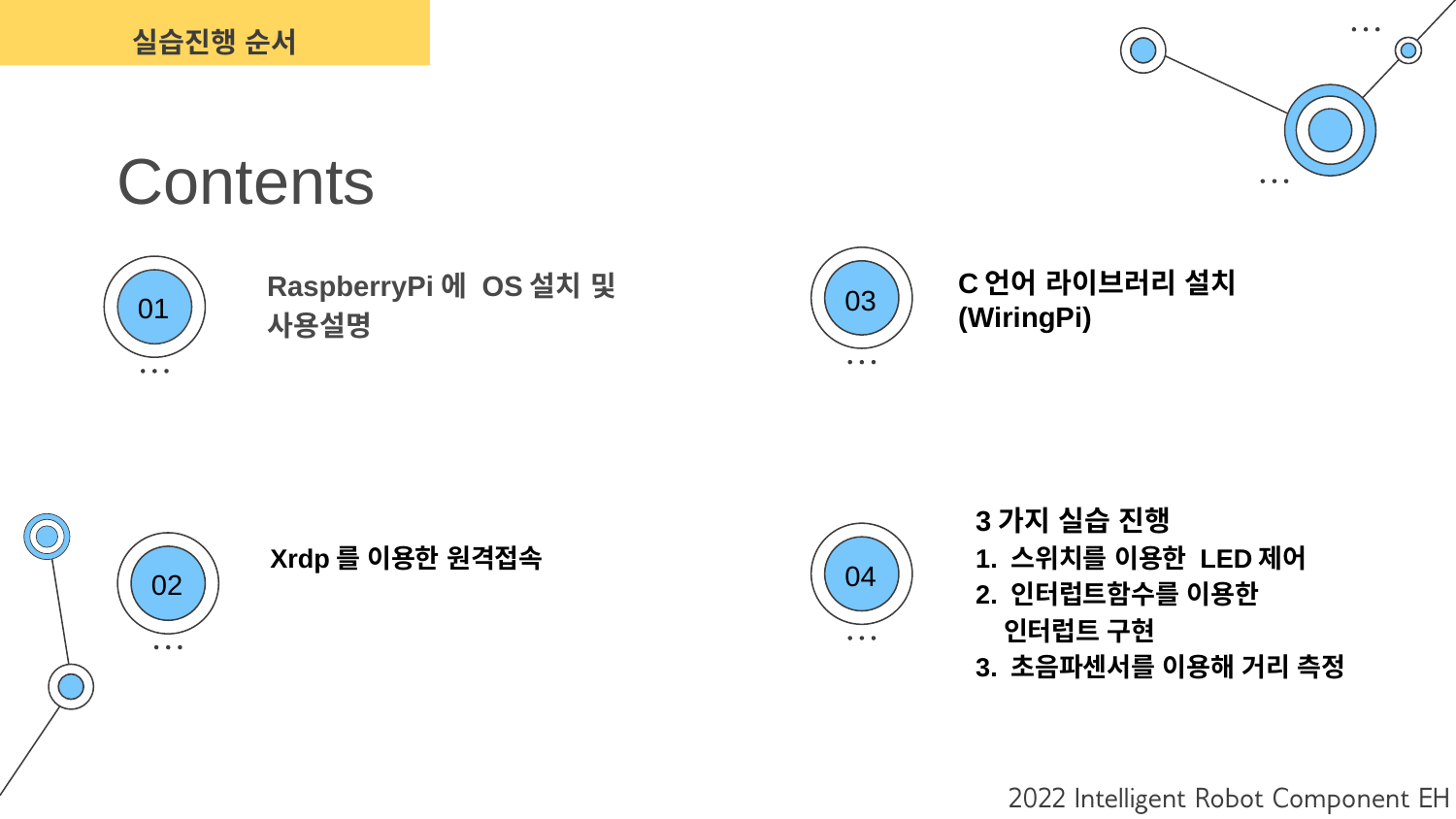

실습진행 순서
# Contents

C언어 라이브러리 설치(WiringPi)
03
RaspberryPi에 OS설치 및 사용설명

01
3가지 실습 진행
1. 스위치를 이용한 LED제어
2. 인터럽트함수를 이용한
   인터럽트 구현
3. 초음파센서를 이용해 거리 측정

04
Xrdp를 이용한 원격접속

02
2022 Intelligent Robot Component EH